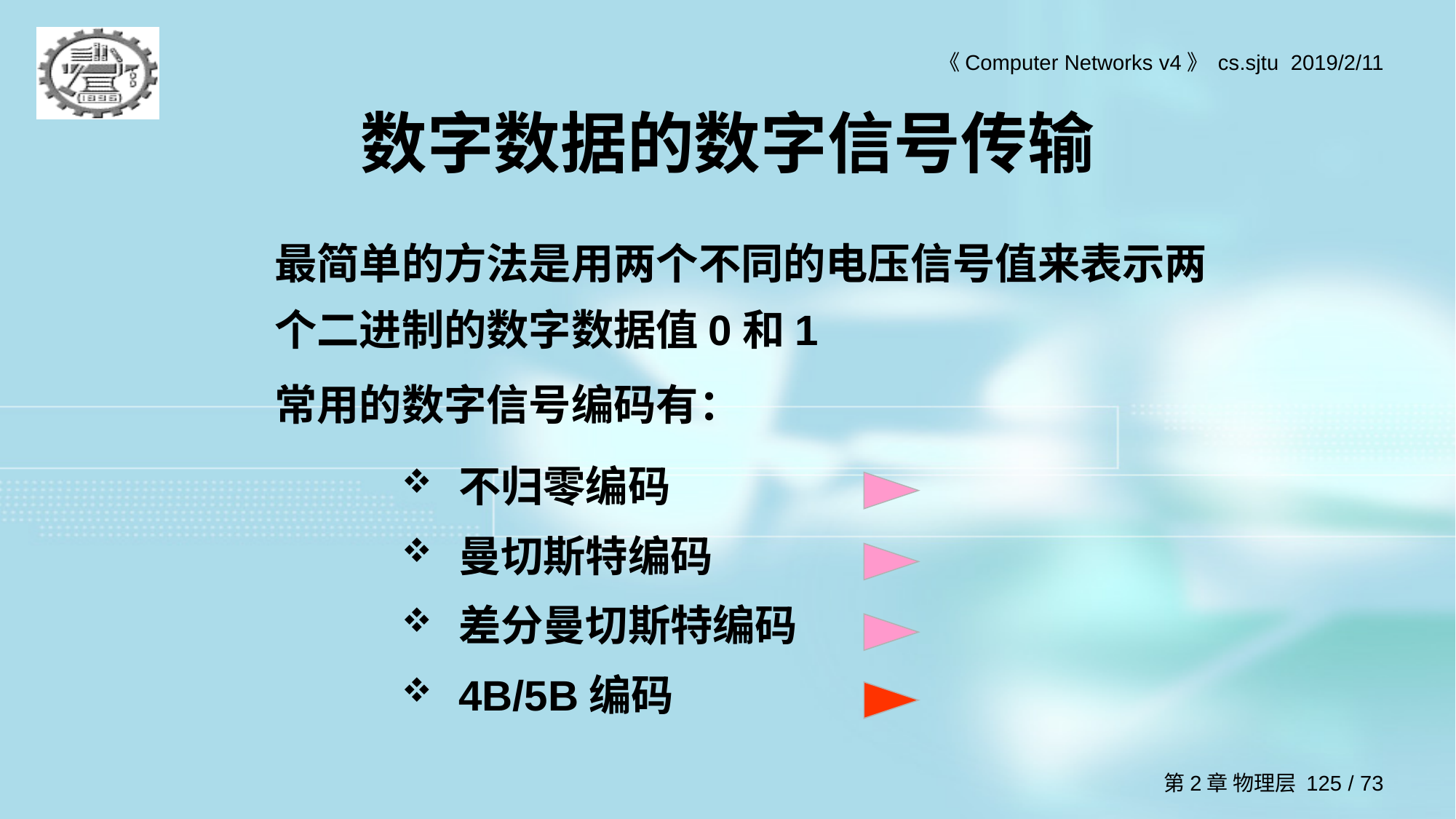

# 数字数据的数字信号传输
最简单的方法是用两个不同的电压信号值来表示两个二进制的数字数据值0和1
常用的数字信号编码有：
不归零编码
曼切斯特编码
差分曼切斯特编码
4B/5B编码